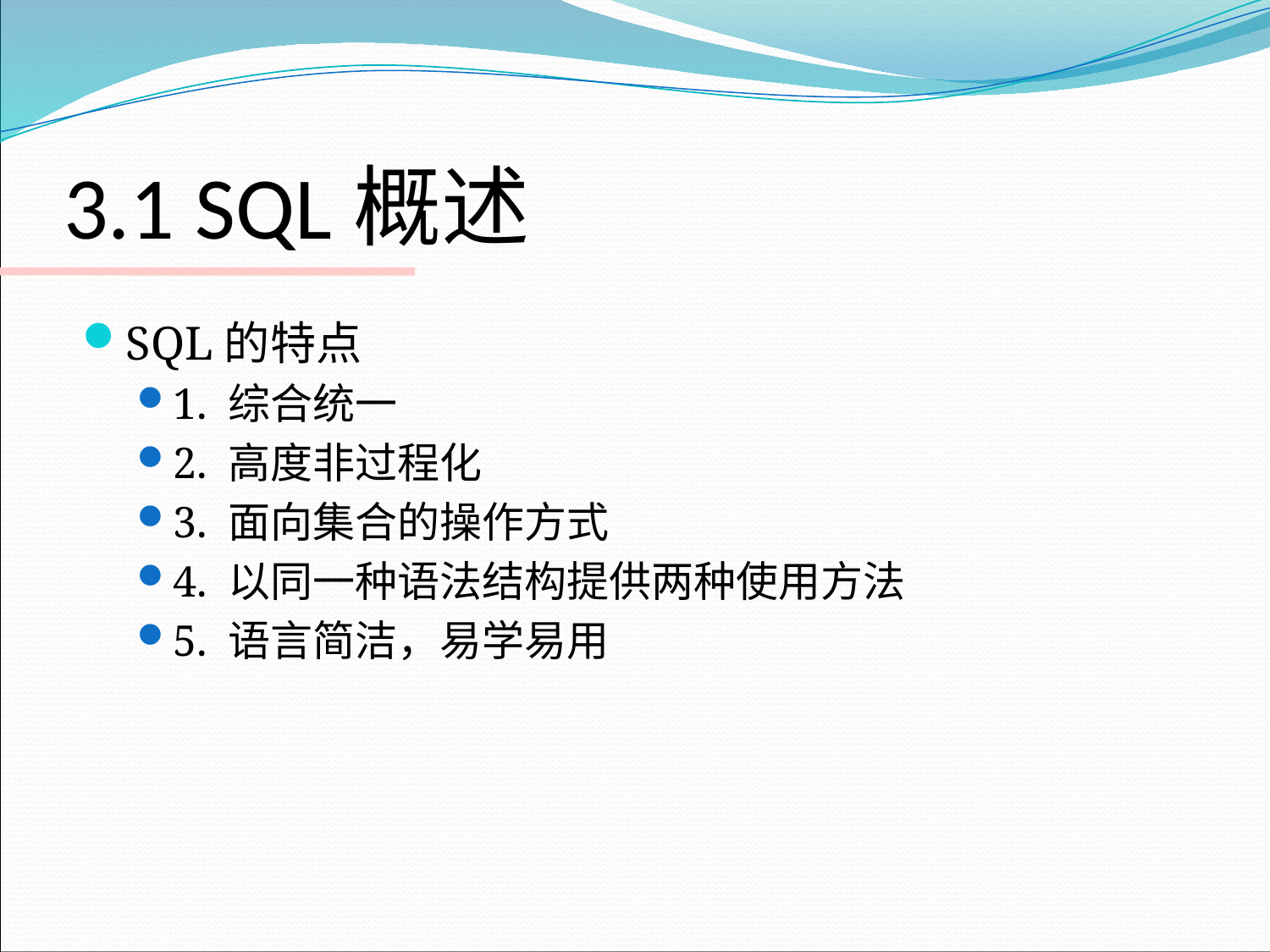

# 3.1 SQL概述
SQL的特点
1. 综合统一
2. 高度非过程化
3. 面向集合的操作方式
4. 以同一种语法结构提供两种使用方法
5. 语言简洁，易学易用

247